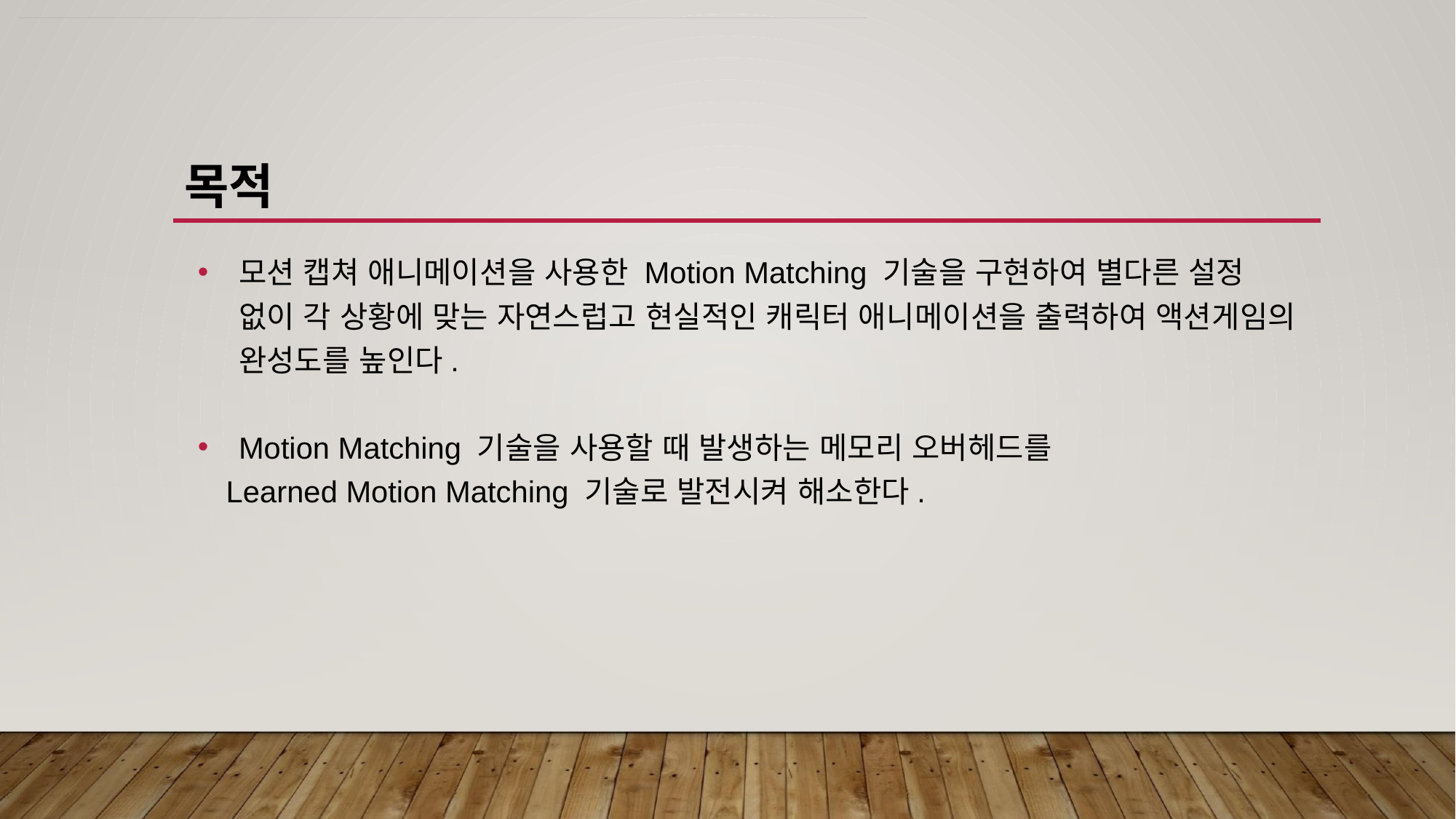

# 목적
모션 캡쳐 애니메이션을 사용한 Motion Matching 기술을 구현하여 별다른 설정 없이 각 상황에 맞는 자연스럽고 현실적인 캐릭터 애니메이션을 출력하여 액션게임의 완성도를 높인다.

Motion Matching 기술을 사용할 때 발생하는 메모리 오버헤드를
     Learned Motion Matching 기술로 발전시켜 해소한다.